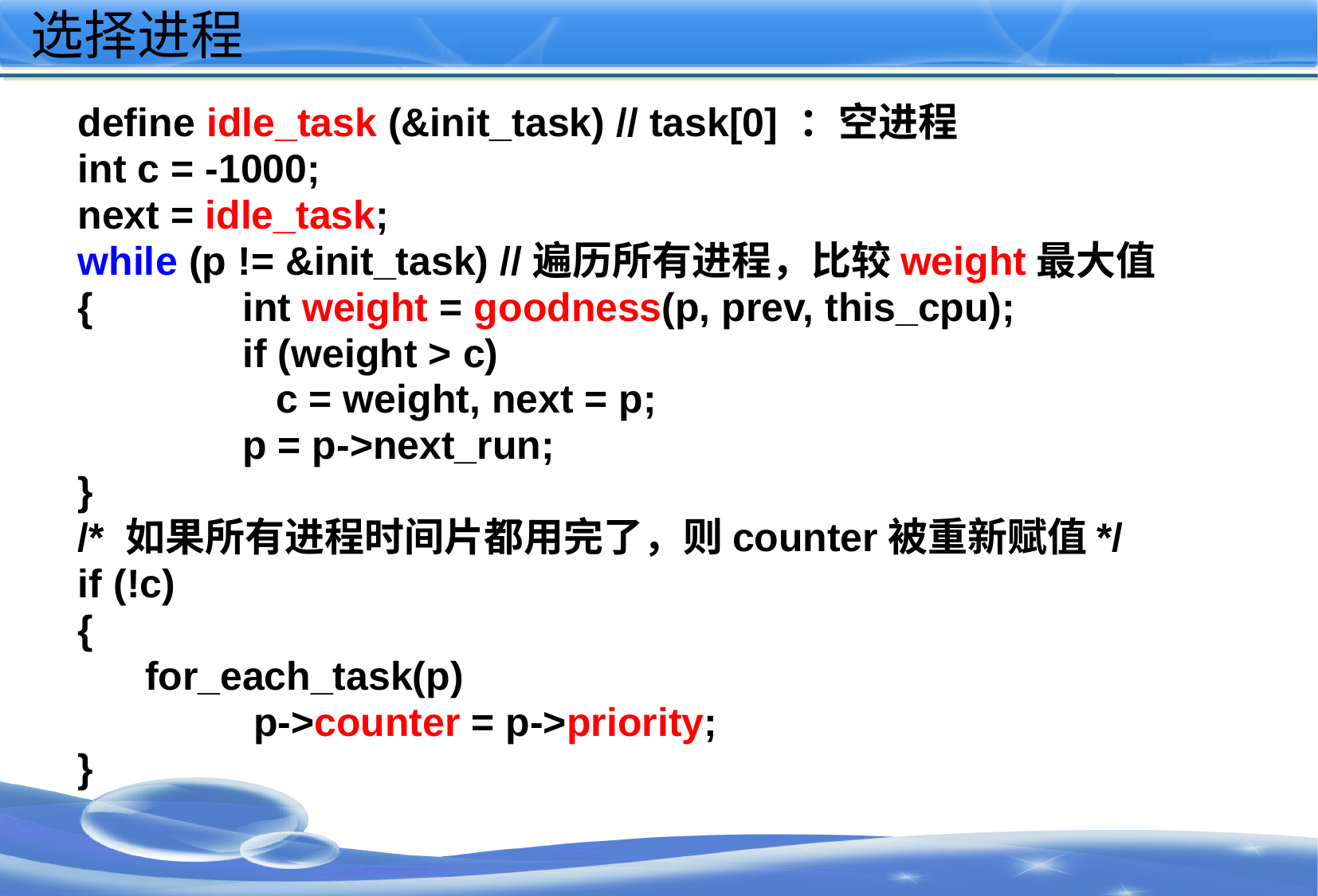

# 选择进程
define idle_task (&init_task) // task[0] ：空进程
int c = -1000;
next = idle_task;
while (p != &init_task) //遍历所有进程，比较weight最大值
{		int weight = goodness(p, prev, this_cpu);
		if (weight > c)
		   c = weight, next = p;
		p = p->next_run;
}
/* 如果所有进程时间片都用完了，则counter被重新赋值*/
if (!c)
{
	  for_each_task(p)
		 p->counter = p->priority;
}